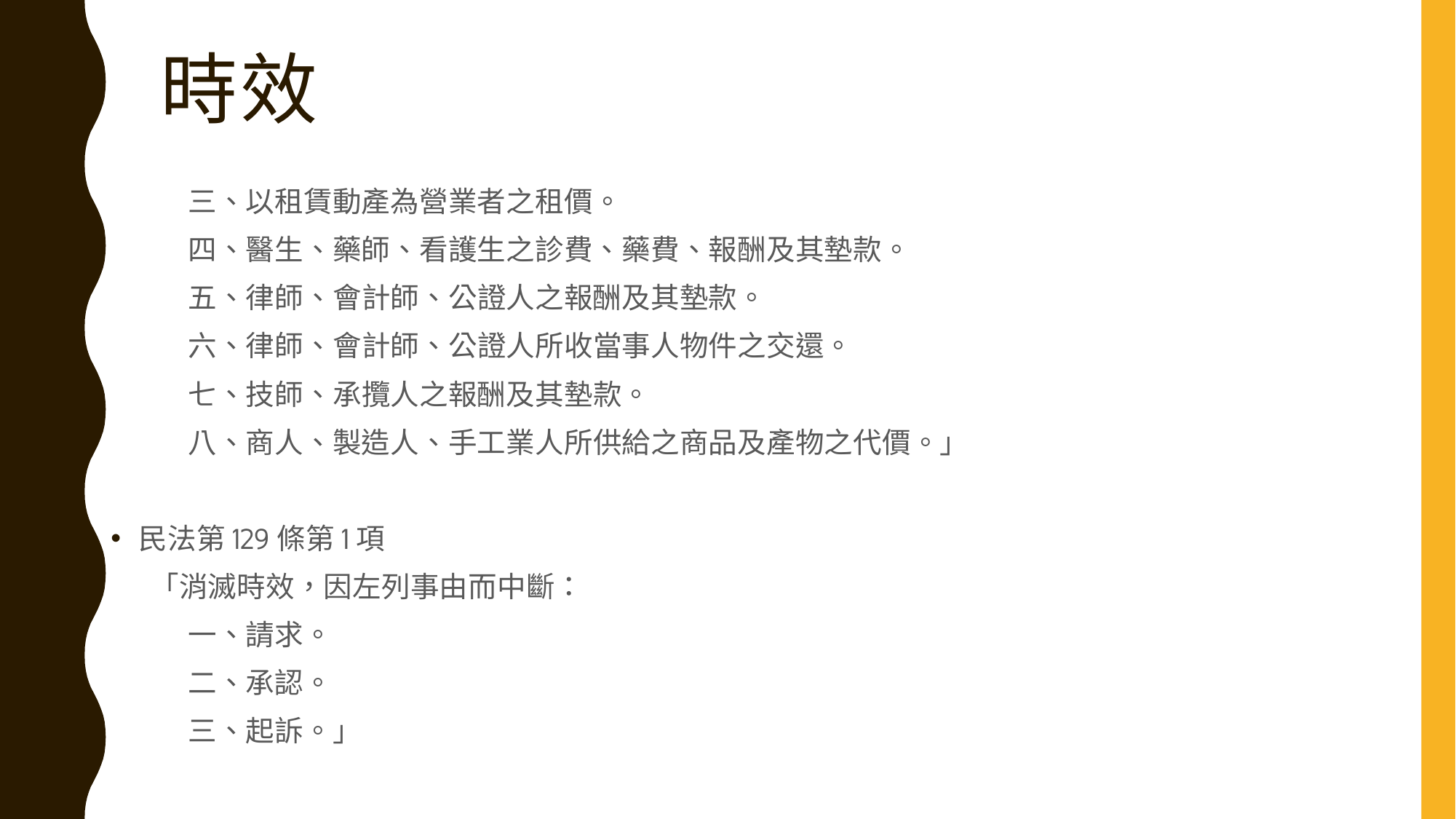

# 時效
三、以租賃動產為營業者之租價。
四、醫生、藥師、看護生之診費、藥費、報酬及其墊款。
五、律師、會計師、公證人之報酬及其墊款。
六、律師、會計師、公證人所收當事人物件之交還。
七、技師、承攬人之報酬及其墊款。
八、商人、製造人、手工業人所供給之商品及產物之代價。」

民法第129條第1項
     「消滅時效，因左列事由而中斷：
一、請求。
二、承認。
三、起訴。」